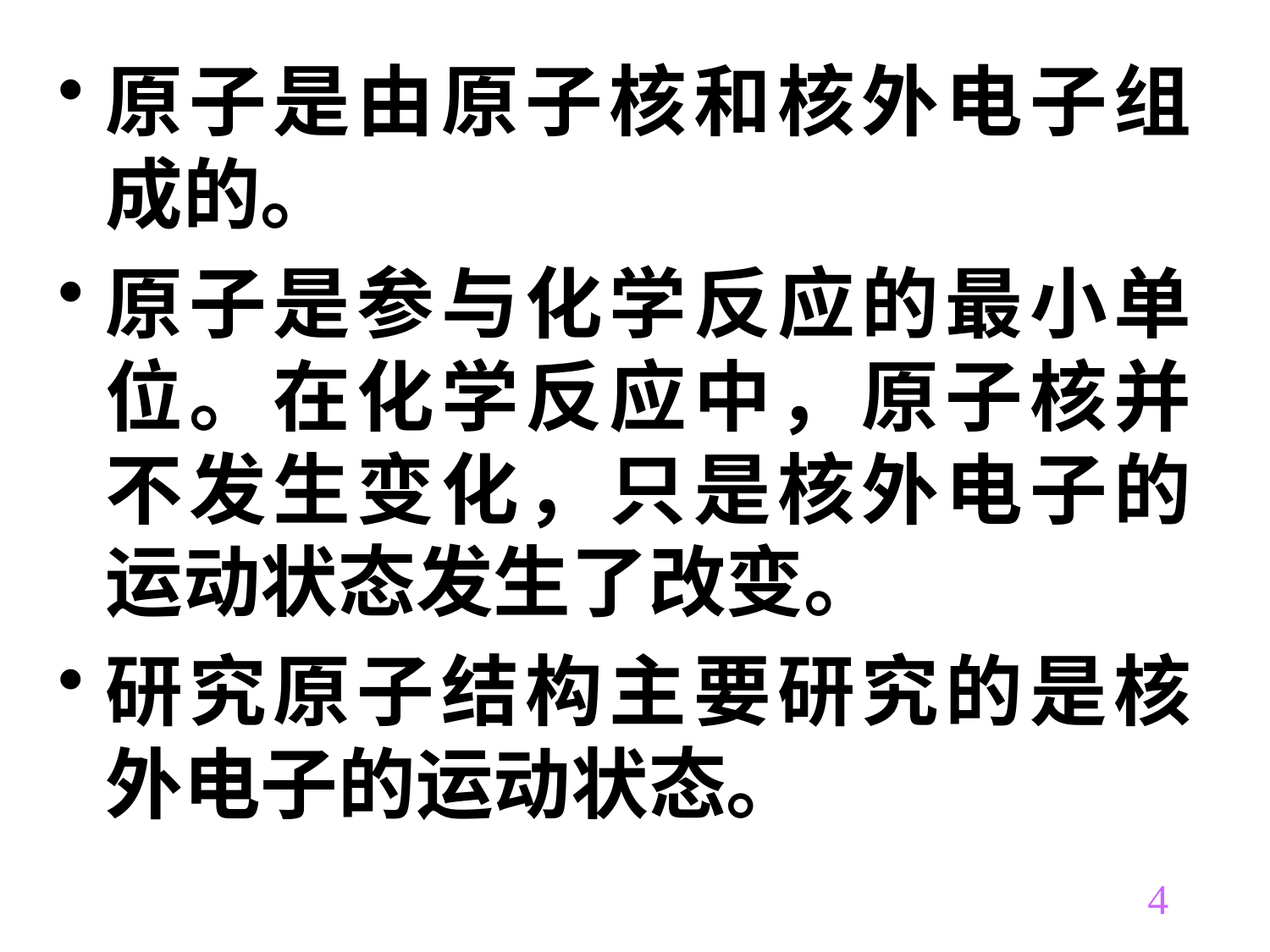

原子是由原子核和核外电子组成的。
原子是参与化学反应的最小单位。在化学反应中，原子核并不发生变化，只是核外电子的运动状态发生了改变。
研究原子结构主要研究的是核外电子的运动状态。